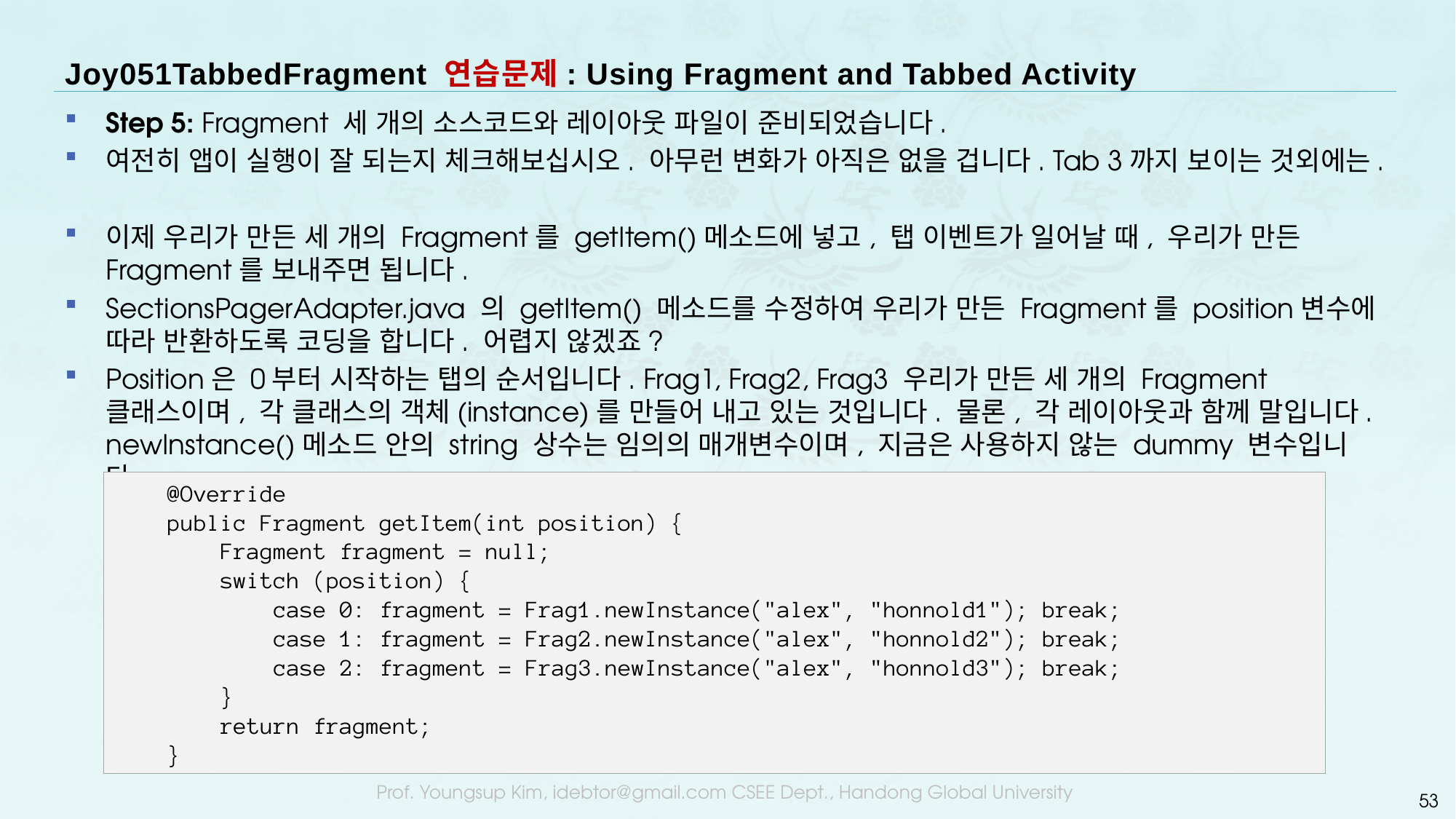

# Joy051TabbedFragment 연습문제: Using Fragment and Tabbed Activity
Step 5: Fragment 세 개의 소스코드와 레이아웃 파일이 준비되었습니다.
여전히 앱이 실행이 잘 되는지 체크해보십시오. 아무런 변화가 아직은 없을 겁니다. Tab 3까지 보이는 것외에는.

이제 우리가 만든 세 개의 Fragment를 getItem()메소드에 넣고, 탭 이벤트가 일어날 때, 우리가 만든 Fragment를 보내주면 됩니다.
SectionsPagerAdapter.java 의 getItem() 메소드를 수정하여 우리가 만든 Fragment를 position변수에 따라 반환하도록 코딩을 합니다. 어렵지 않겠죠?
Position은 0부터 시작하는 탭의 순서입니다. Frag1, Frag2, Frag3 우리가 만든 세 개의 Fragment 클래스이며, 각 클래스의 객체(instance)를 만들어 내고 있는 것입니다. 물론, 각 레이아웃과 함께 말입니다.
newInstance()메소드 안의 string 상수는 임의의 매개변수이며, 지금은 사용하지 않는 dummy 변수입니다.

    @Override
    public Fragment getItem(int position) {
        Fragment fragment = null;
        switch (position) {
            case 0: fragment = Frag1.newInstance("alex", "honnold1"); break;
            case 1: fragment = Frag2.newInstance("alex", "honnold2"); break;
            case 2: fragment = Frag3.newInstance("alex", "honnold3"); break;
        }
        return fragment;
    }
53